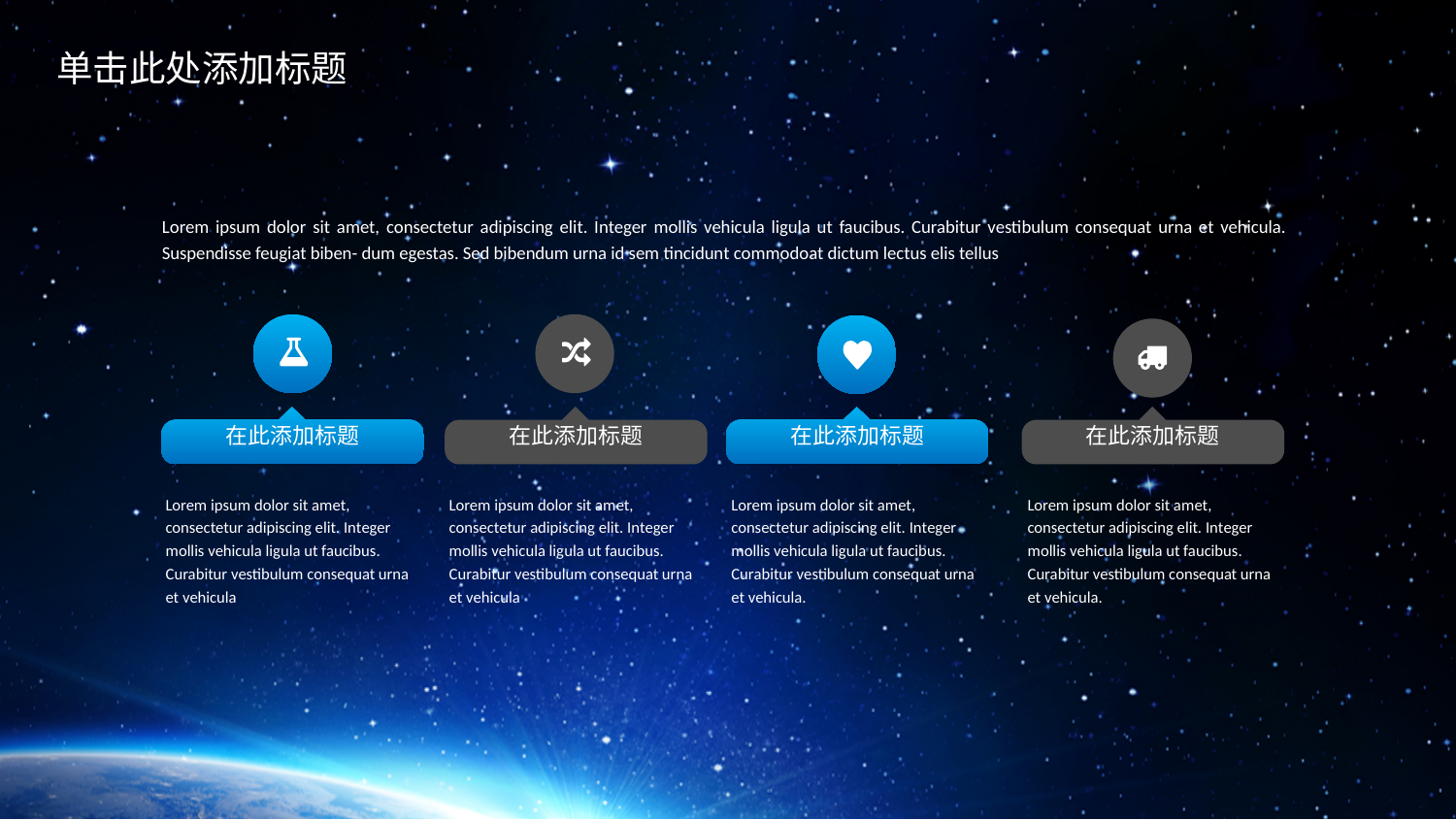

Lorem ipsum dolor sit amet, consectetur adipiscing elit. Integer mollis vehicula ligula ut faucibus. Curabitur vestibulum consequat urna et vehicula. Suspendisse feugiat biben- dum egestas. Sed bibendum urna id sem tincidunt commodoat dictum lectus elis tellus

在此添加标题
在此添加标题
在此添加标题
在此添加标题
Lorem ipsum dolor sit amet, consectetur adipiscing elit. Integer mollis vehicula ligula ut faucibus. Curabitur vestibulum consequat urna et vehicula
Lorem ipsum dolor sit amet, consectetur adipiscing elit. Integer mollis vehicula ligula ut faucibus. Curabitur vestibulum consequat urna et vehicula
Lorem ipsum dolor sit amet, consectetur adipiscing elit. Integer mollis vehicula ligula ut faucibus. Curabitur vestibulum consequat urna et vehicula.
Lorem ipsum dolor sit amet, consectetur adipiscing elit. Integer mollis vehicula ligula ut faucibus. Curabitur vestibulum consequat urna et vehicula.